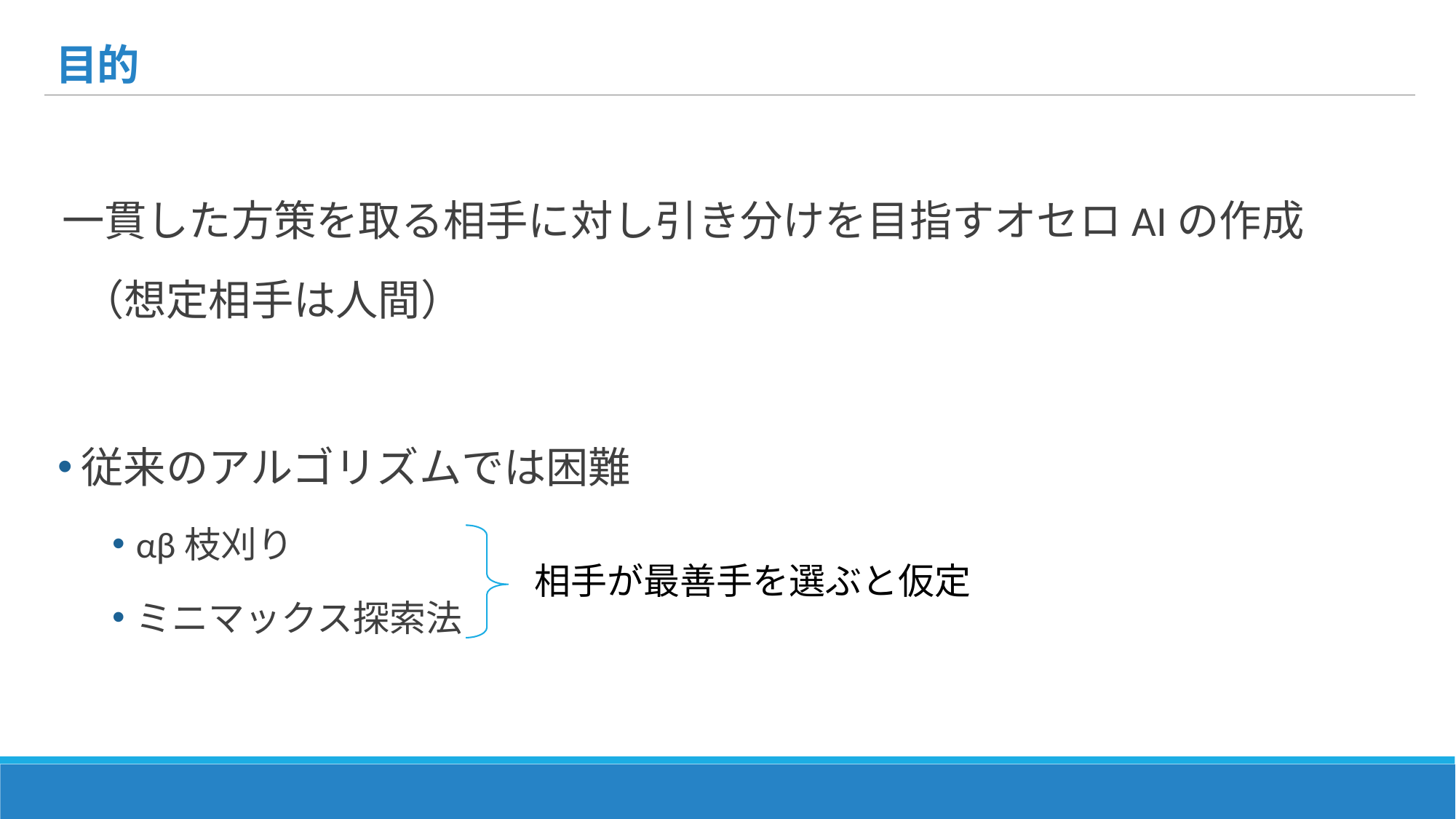

# 目的

一貫した方策を取る相手に対し引き分けを目指すオセロAIの作成
 （想定相手は人間）

従来のアルゴリズムでは困難
αβ枝刈り
ミニマックス探索法

相手が最善手を選ぶと仮定